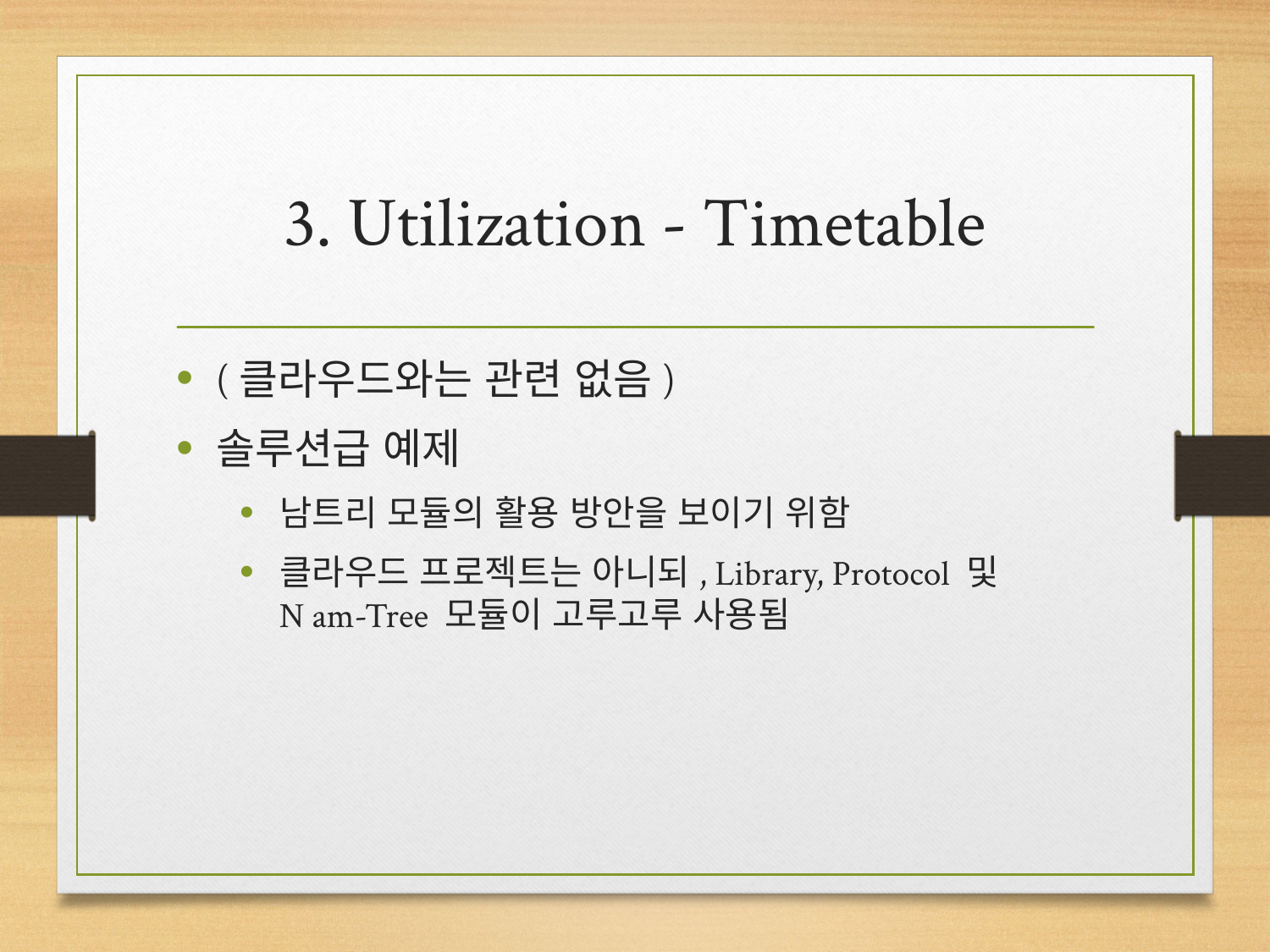

# 3. Utilization - Timetable
(클라우드와는 관련 없음)
솔루션급 예제
남트리 모듈의 활용 방안을 보이기 위함
클라우드 프로젝트는 아니되, Library, Protocol 및
N am-Tree 모듈이 고루고루 사용됨